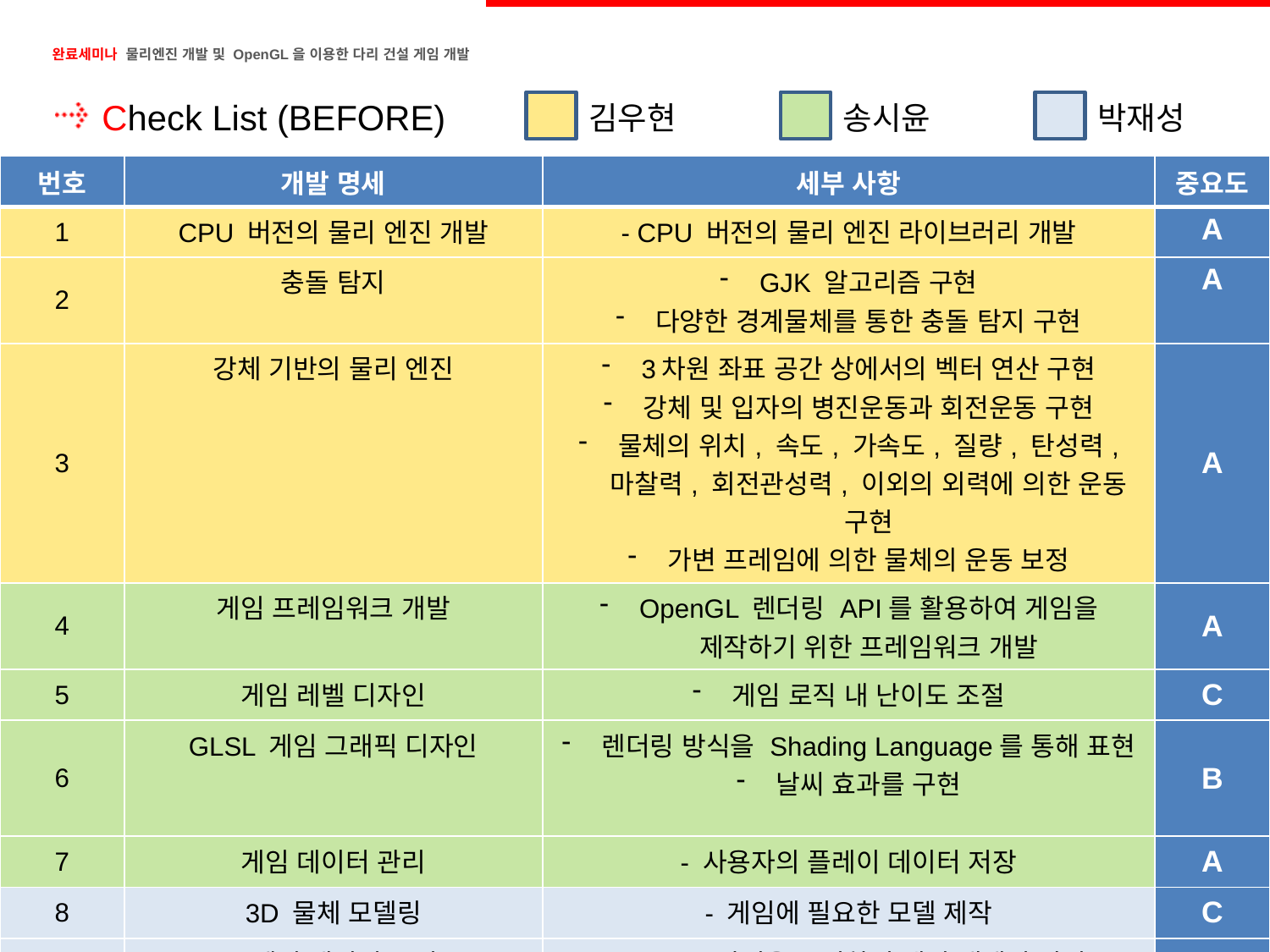

Check List (BEFORE)

김우현

송시윤

박재성
| 번호 | 개발 명세 | 세부 사항 | 중요도 |
| --- | --- | --- | --- |
| 1 | CPU 버전의 물리 엔진 개발 | - CPU 버전의 물리 엔진 라이브러리 개발 | A |
| 2 | 충돌 탐지 | GJK 알고리즘 구현 다양한 경계물체를 통한 충돌 탐지 구현 | A |
| 3 | 강체 기반의 물리 엔진 | 3차원 좌표 공간 상에서의 벡터 연산 구현 강체 및 입자의 병진운동과 회전운동 구현 물체의 위치, 속도, 가속도, 질량, 탄성력, 마찰력, 회전관성력, 이외의 외력에 의한 운동 구현 가변 프레임에 의한 물체의 운동 보정 | A |
| 4 | 게임 프레임워크 개발 | OpenGL 렌더링 API를 활용하여 게임을 제작하기 위한 프레임워크 개발 | A |
| 5 | 게임 레벨 디자인 | 게임 로직 내 난이도 조절 | C |
| 6 | GLSL 게임 그래픽 디자인 | 렌더링 방식을 Shading Language를 통해 표현 날씨 효과를 구현 | B |
| 7 | 게임 데이터 관리 | - 사용자의 플레이 데이터 저장 | A |
| 8 | 3D 물체 모델링 | - 게임에 필요한 모델 제작 | C |
| 9 | 모델링 데이터 분석 | ASE 파일을 분석하여 게임 내에서 관리 | A |
| 10 | 맵 에디터 | - 커스텀 맵을 제작할 수 있는 에디터 모드를 구현 | A |